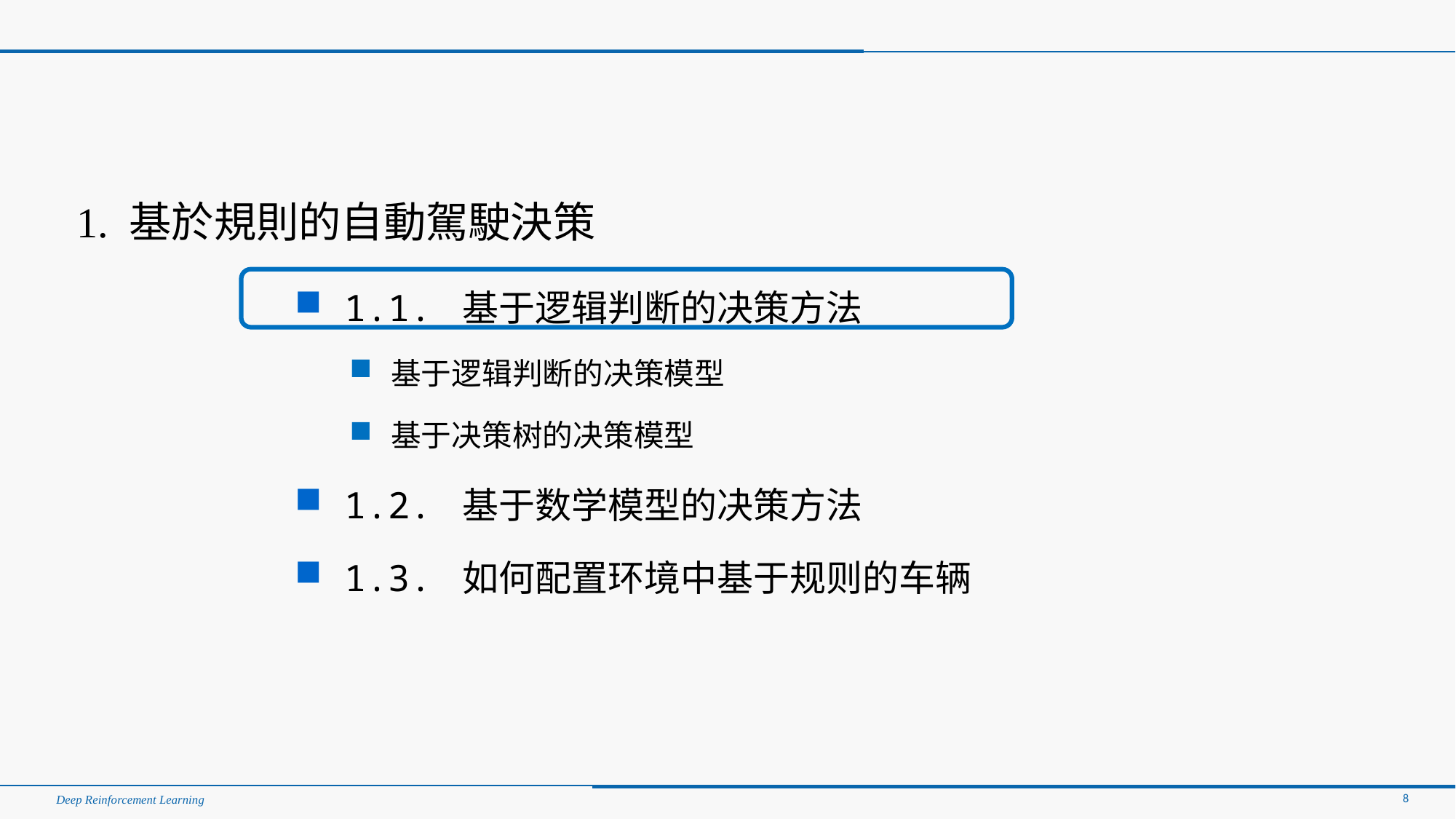

1. 基於規則的自動駕駛決策
 1.1. 基于逻辑判断的决策方法
 基于逻辑判断的决策模型
 基于决策树的决策模型
 1.2. 基于数学模型的决策方法
 1.3. 如何配置环境中基于规则的车辆

8